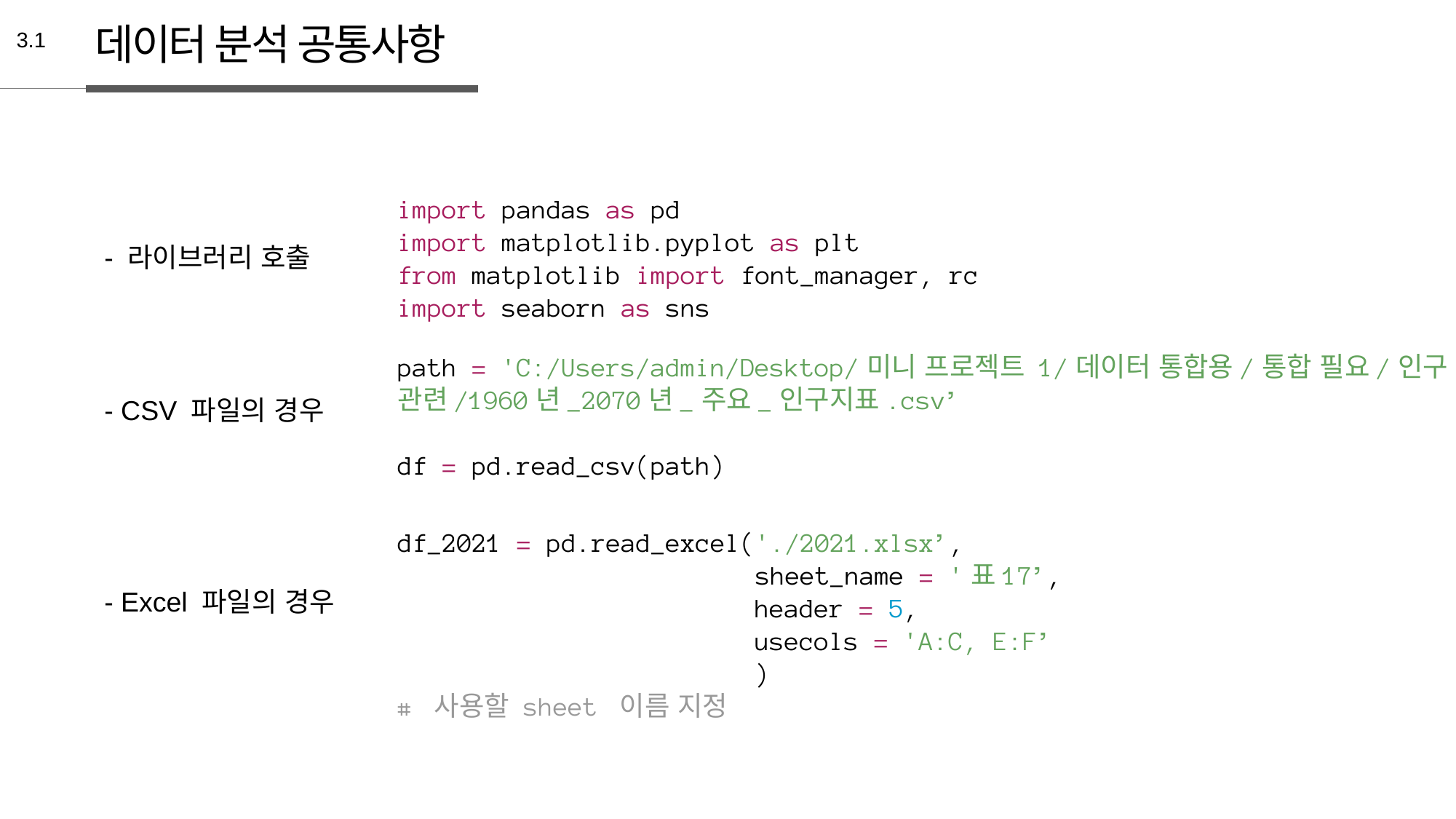

데이터 분석 공통사항
3.1
import pandas as pd
import matplotlib.pyplot as plt
from matplotlib import font_manager, rc
import seaborn as sns
 - 라이브러리 호출
path = 'C:/Users/admin/Desktop/미니 프로젝트 1/데이터 통합용/통합 필요/인구 관련/1960년_2070년_주요_인구지표.csv’

df = pd.read_csv(path)
 - CSV 파일의 경우
df_2021 = pd.read_excel('./2021.xlsx’,
                        sheet_name = '표17’,
  header = 5,
  usecols = 'A:C, E:F’
  )
# 사용할 sheet 이름 지정
 - Excel 파일의 경우